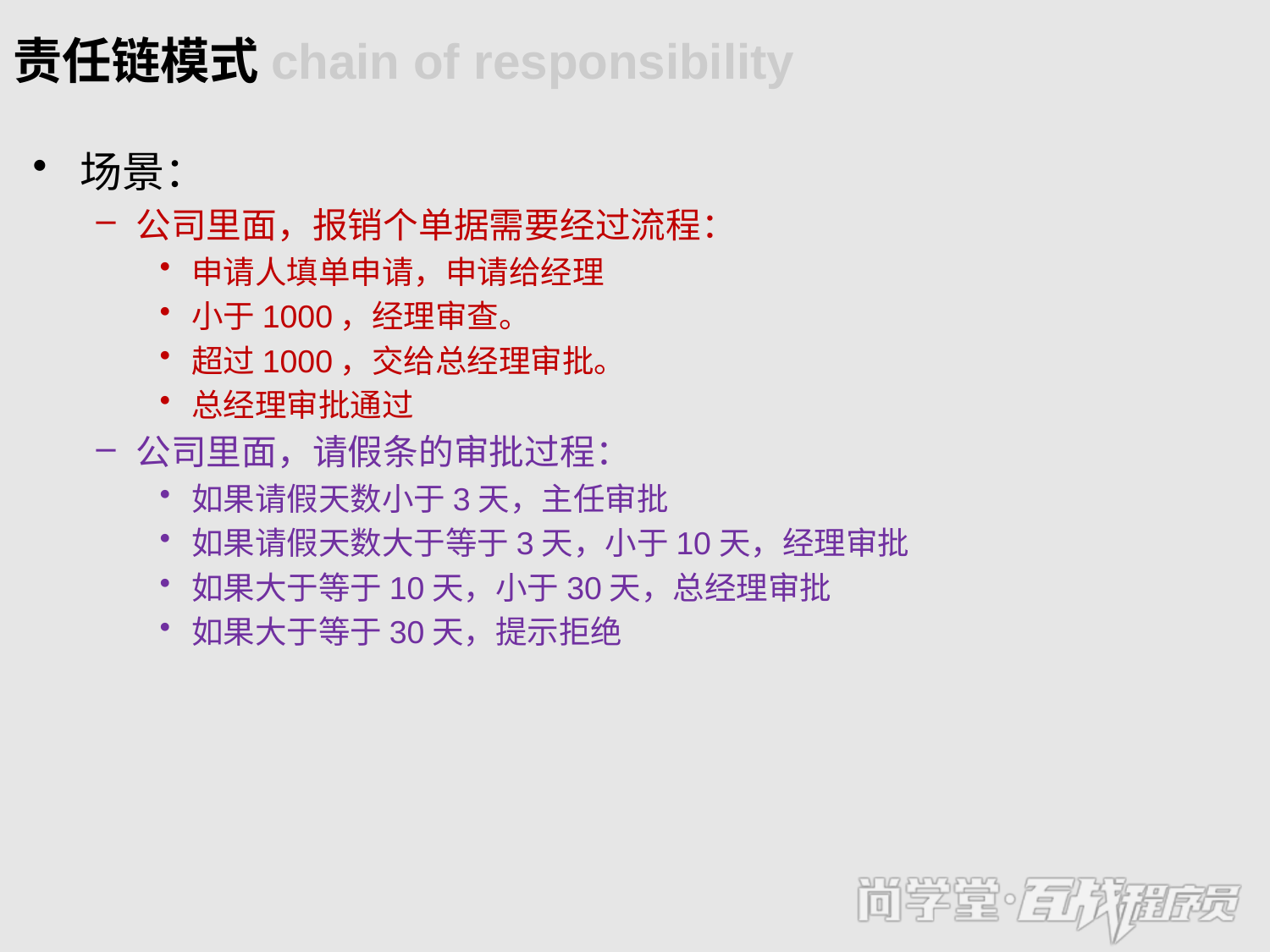

# 责任链模式chain of responsibility
场景：
公司里面，报销个单据需要经过流程：
申请人填单申请，申请给经理
小于1000，经理审查。
超过1000，交给总经理审批。
总经理审批通过
公司里面，请假条的审批过程：
如果请假天数小于3天，主任审批
如果请假天数大于等于3天，小于10天，经理审批
如果大于等于10天，小于30天，总经理审批
如果大于等于30天，提示拒绝